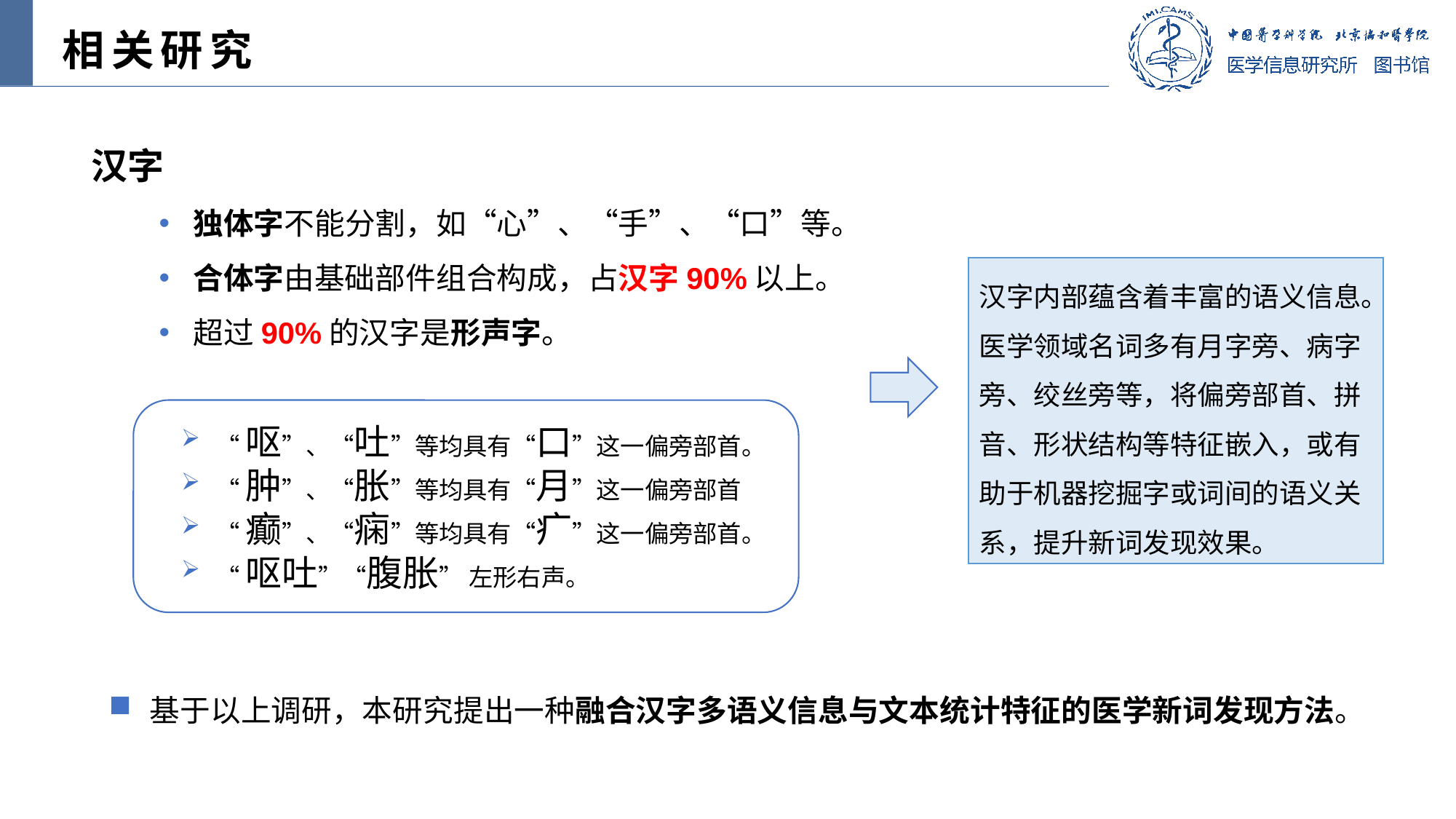

相关研究
    汉字
独体字不能分割，如“心”、“手”、“口”等。
合体字由基础部件组合构成，占汉字90%以上。
超过90%的汉字是形声字。
汉字内部蕴含着丰富的语义信息。医学领域名词多有月字旁、病字旁、绞丝旁等，将偏旁部首、拼音、形状结构等特征嵌入，或有助于机器挖掘字或词间的语义关系，提升新词发现效果。

“呕”、“吐”等均具有“口”这一偏旁部首。
“肿”、“胀”等均具有“月”这一偏旁部首
“癫”、“痫”等均具有“疒”这一偏旁部首。
“呕吐”“腹胀” 左形右声。

基于以上调研，本研究提出一种融合汉字多语义信息与文本统计特征的医学新词发现方法。